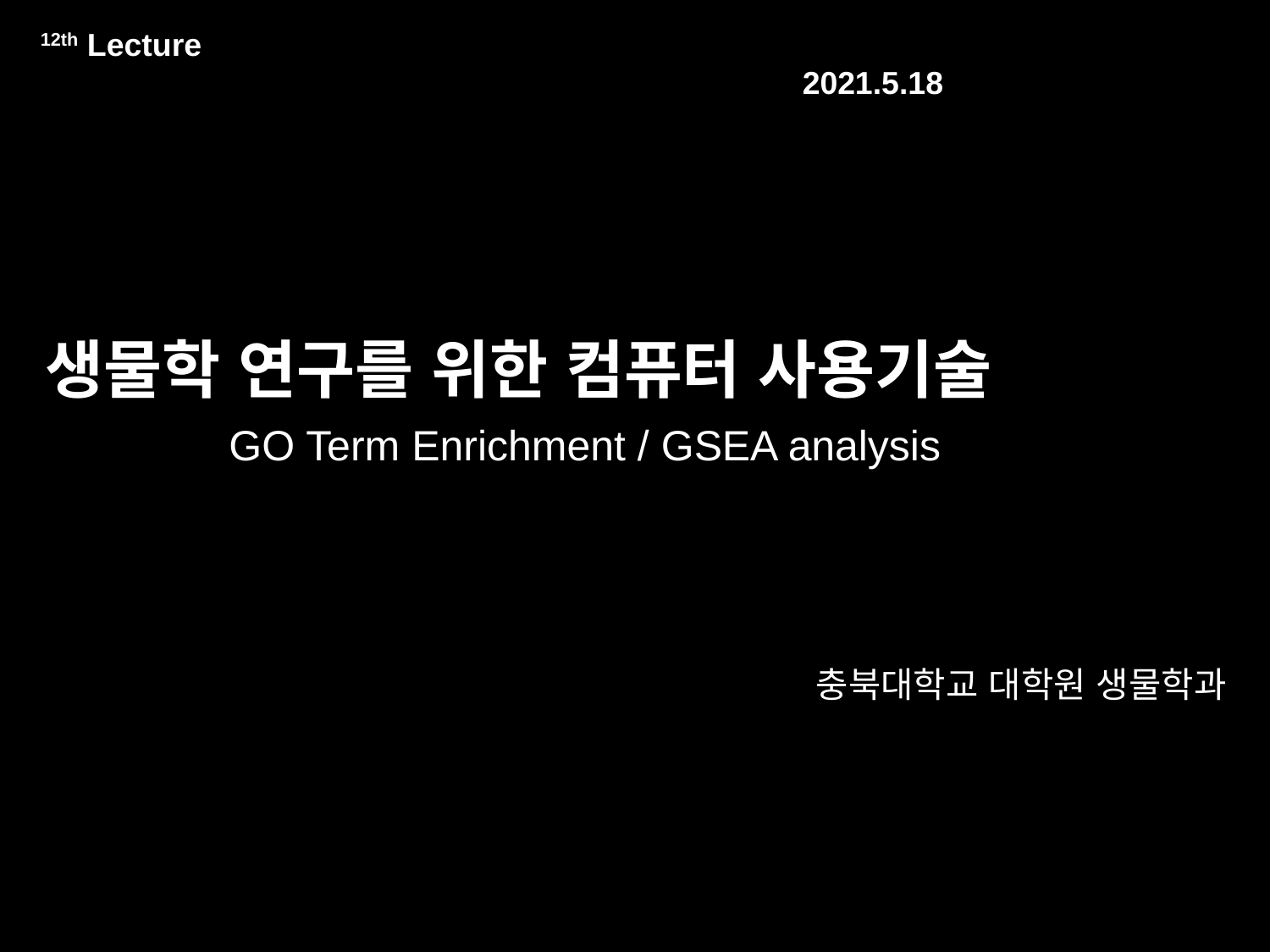

12th Lecture														2021.5.18
# 생물학 연구를 위한 컴퓨터 사용기술
GO Term Enrichment / GSEA analysis
충북대학교 대학원 생물학과